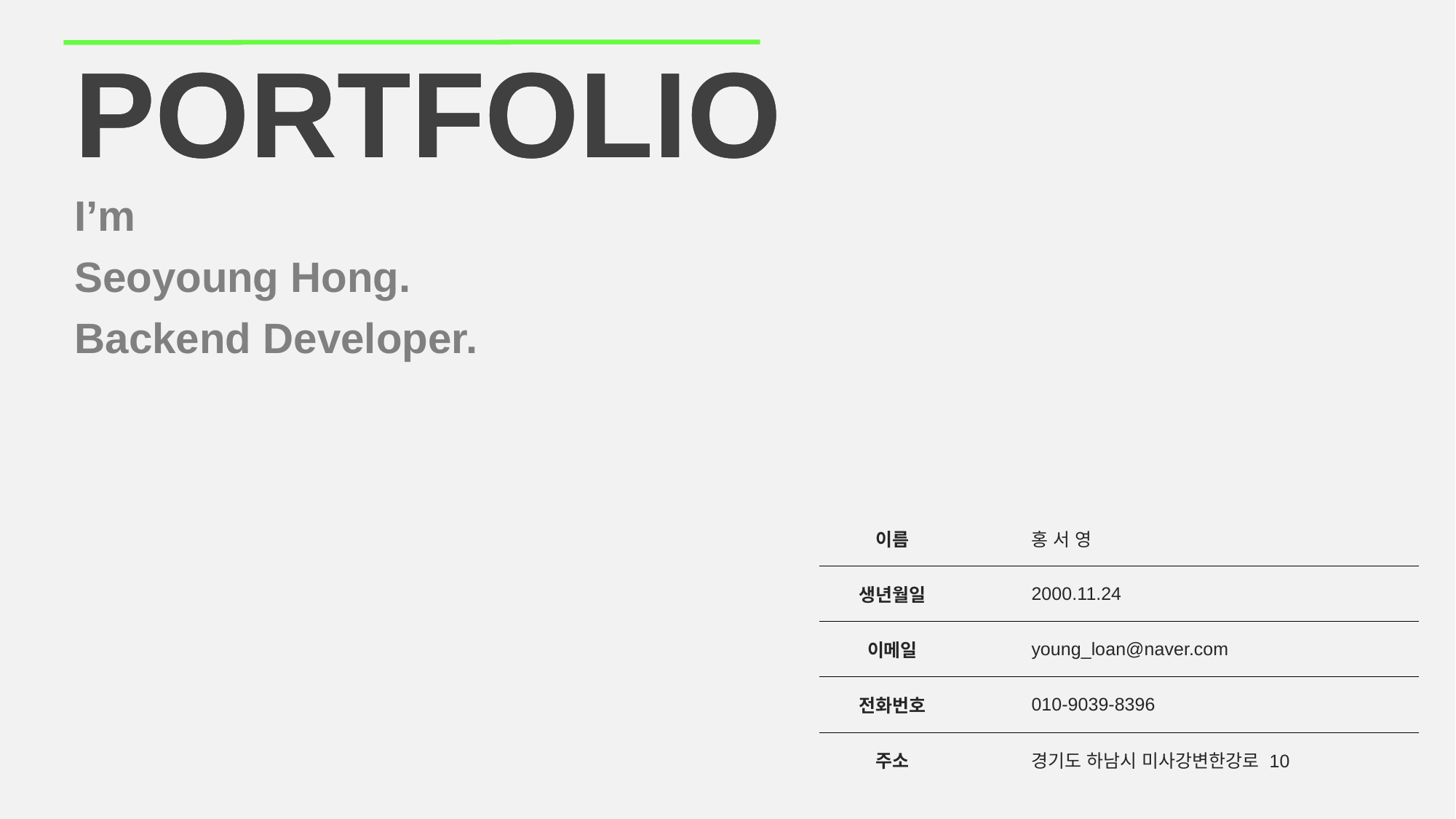

PORTFOLIO
I’m
Seoyoung Hong.
Backend Developer.
| 이름 | 홍 서 영 |
| --- | --- |
| 생년월일 | 2000.11.24 |
| 이메일 | young\_loan@naver.com |
| 전화번호 | 010-9039-8396 |
| 주소 | 경기도 하남시 미사강변한강로 10 |